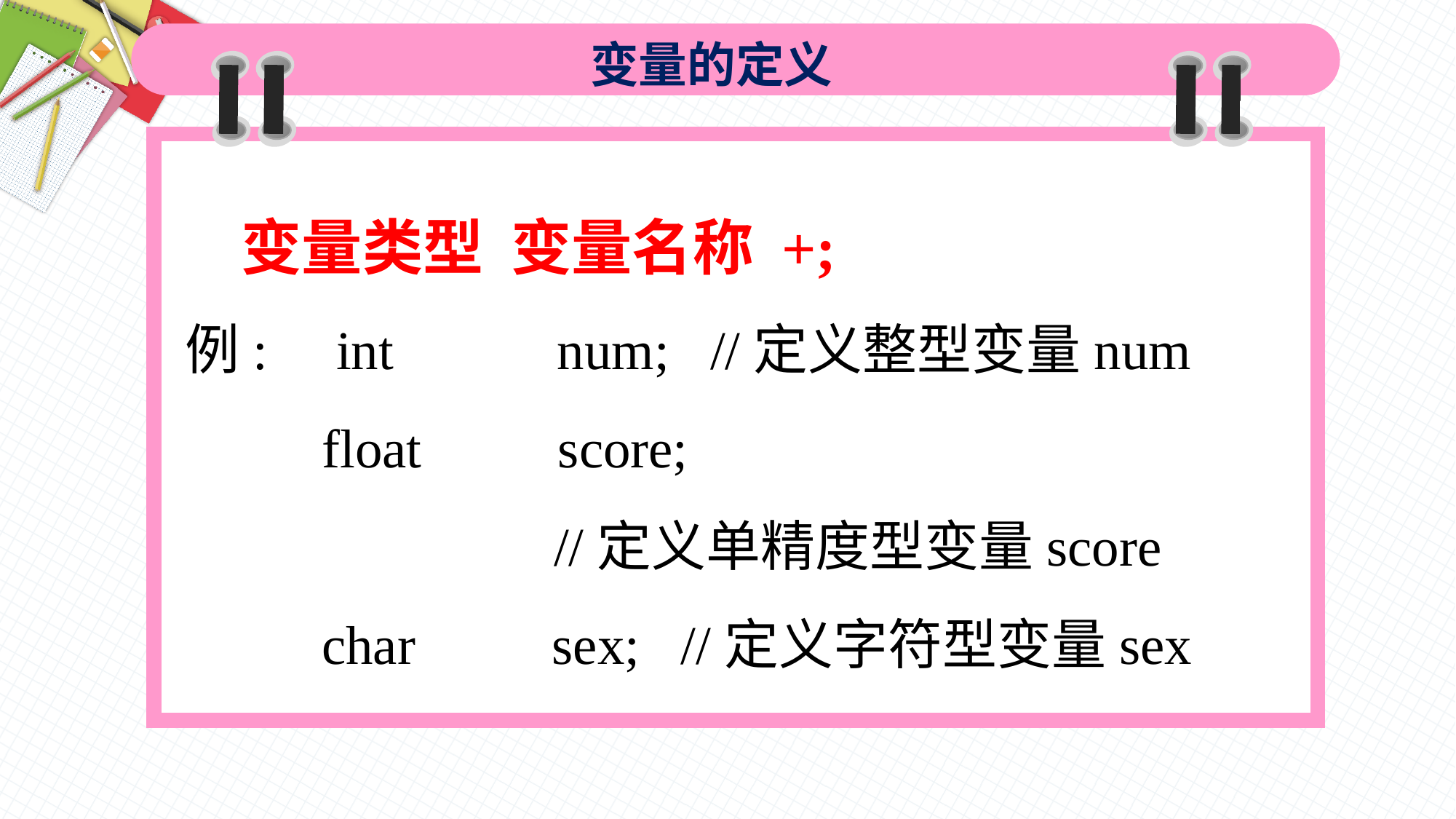

变量的定义
   变量类型  变量名称 +;
例:     int            num;   //定义整型变量num
      float          score;
                       //定义单精度型变量score
      char          sex;   //定义字符型变量sex